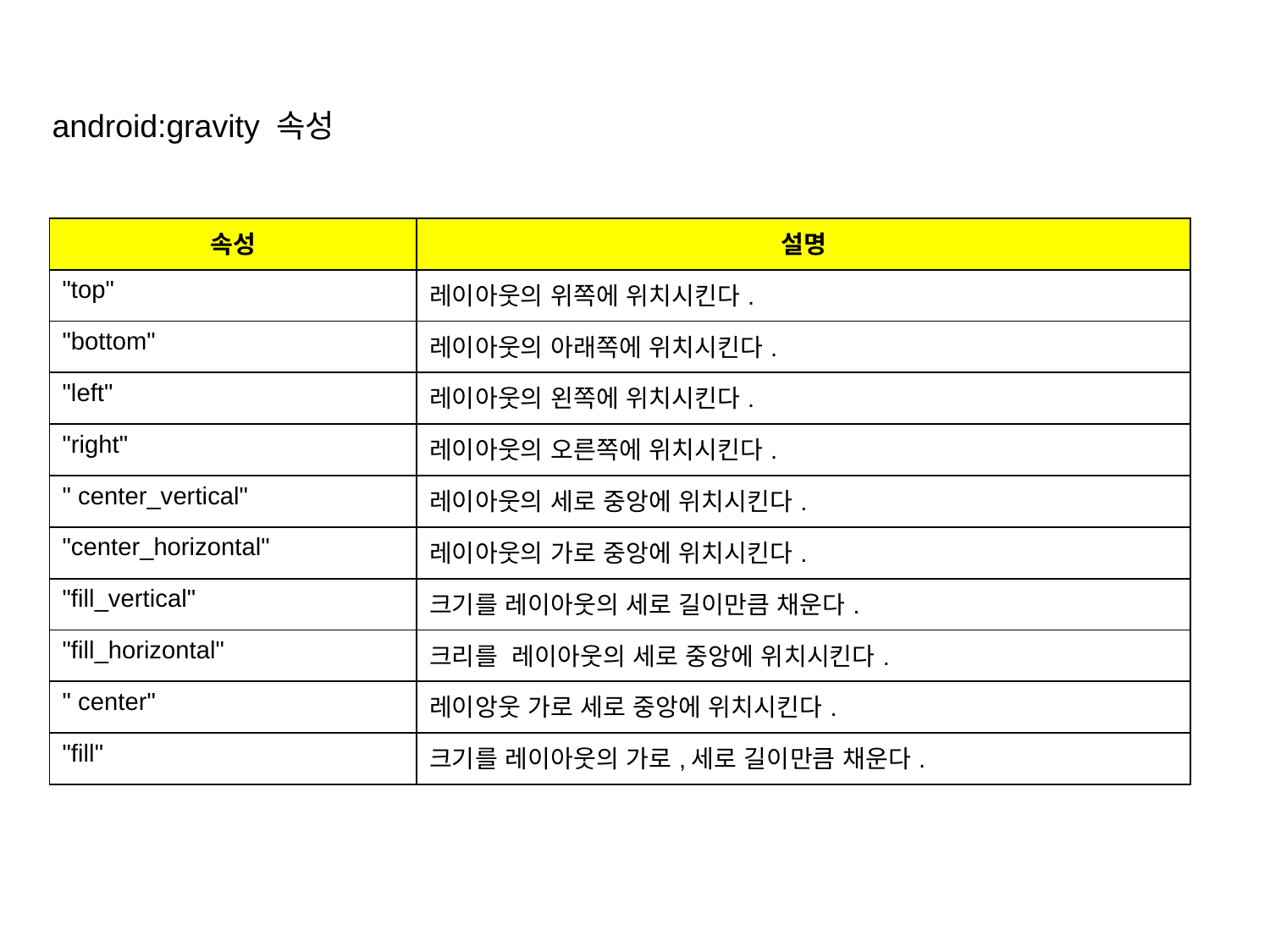

android:gravity 속성
| 속성 | 설명 |
| --- | --- |
| "top" | 레이아웃의 위쪽에 위치시킨다. |
| "bottom" | 레이아웃의 아래쪽에 위치시킨다. |
| "left" | 레이아웃의 왼쪽에 위치시킨다. |
| "right" | 레이아웃의 오른쪽에 위치시킨다. |
| " center\_vertical" | 레이아웃의 세로 중앙에 위치시킨다. |
| "center\_horizontal" | 레이아웃의 가로 중앙에 위치시킨다. |
| "fill\_vertical" | 크기를 레이아웃의 세로 길이만큼 채운다. |
| "fill\_horizontal" | 크리를 레이아웃의 세로 중앙에 위치시킨다. |
| " center" | 레이앙웃 가로 세로 중앙에 위치시킨다. |
| "fill" | 크기를 레이아웃의 가로,세로 길이만큼 채운다. |